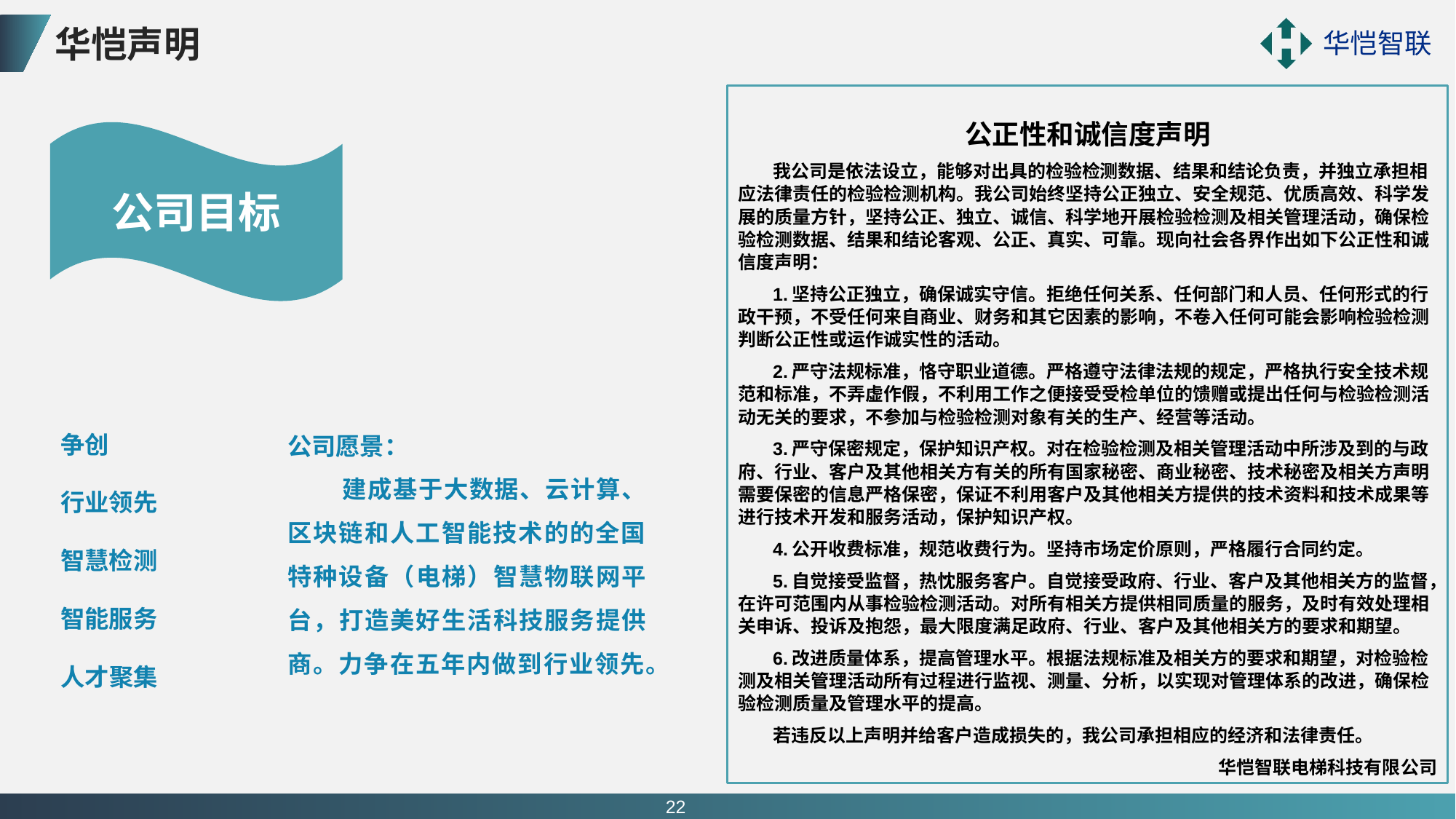

华恺声明

公正性和诚信度声明
我公司是依法设立，能够对出具的检验检测数据、结果和结论负责，并独立承担相应法律责任的检验检测机构。我公司始终坚持公正独立、安全规范、优质高效、科学发展的质量方针，坚持公正、独立、诚信、科学地开展检验检测及相关管理活动，确保检验检测数据、结果和结论客观、公正、真实、可靠。现向社会各界作出如下公正性和诚信度声明：
1.坚持公正独立，确保诚实守信。拒绝任何关系、任何部门和人员、任何形式的行政干预，不受任何来自商业、财务和其它因素的影响，不卷入任何可能会影响检验检测判断公正性或运作诚实性的活动。
2.严守法规标准，恪守职业道德。严格遵守法律法规的规定，严格执行安全技术规范和标准，不弄虚作假，不利用工作之便接受受检单位的馈赠或提出任何与检验检测活动无关的要求，不参加与检验检测对象有关的生产、经营等活动。
3.严守保密规定，保护知识产权。对在检验检测及相关管理活动中所涉及到的与政府、行业、客户及其他相关方有关的所有国家秘密、商业秘密、技术秘密及相关方声明需要保密的信息严格保密，保证不利用客户及其他相关方提供的技术资料和技术成果等进行技术开发和服务活动，保护知识产权。
4.公开收费标准，规范收费行为。坚持市场定价原则，严格履行合同约定。
5.自觉接受监督，热忱服务客户。自觉接受政府、行业、客户及其他相关方的监督，在许可范围内从事检验检测活动。对所有相关方提供相同质量的服务，及时有效处理相关申诉、投诉及抱怨，最大限度满足政府、行业、客户及其他相关方的要求和期望。
6.改进质量体系，提高管理水平。根据法规标准及相关方的要求和期望，对检验检测及相关管理活动所有过程进行监视、测量、分析，以实现对管理体系的改进，确保检验检测质量及管理水平的提高。
若违反以上声明并给客户造成损失的，我公司承担相应的经济和法律责任。
华恺智联电梯科技有限公司
公司目标
争创
行业领先
智慧检测
智能服务
人才聚集
公司愿景：
建成基于大数据、云计算、区块链和人工智能技术的的全国特种设备（电梯）智慧物联网平台，打造美好生活科技服务提供商。力争在五年内做到行业领先。
22